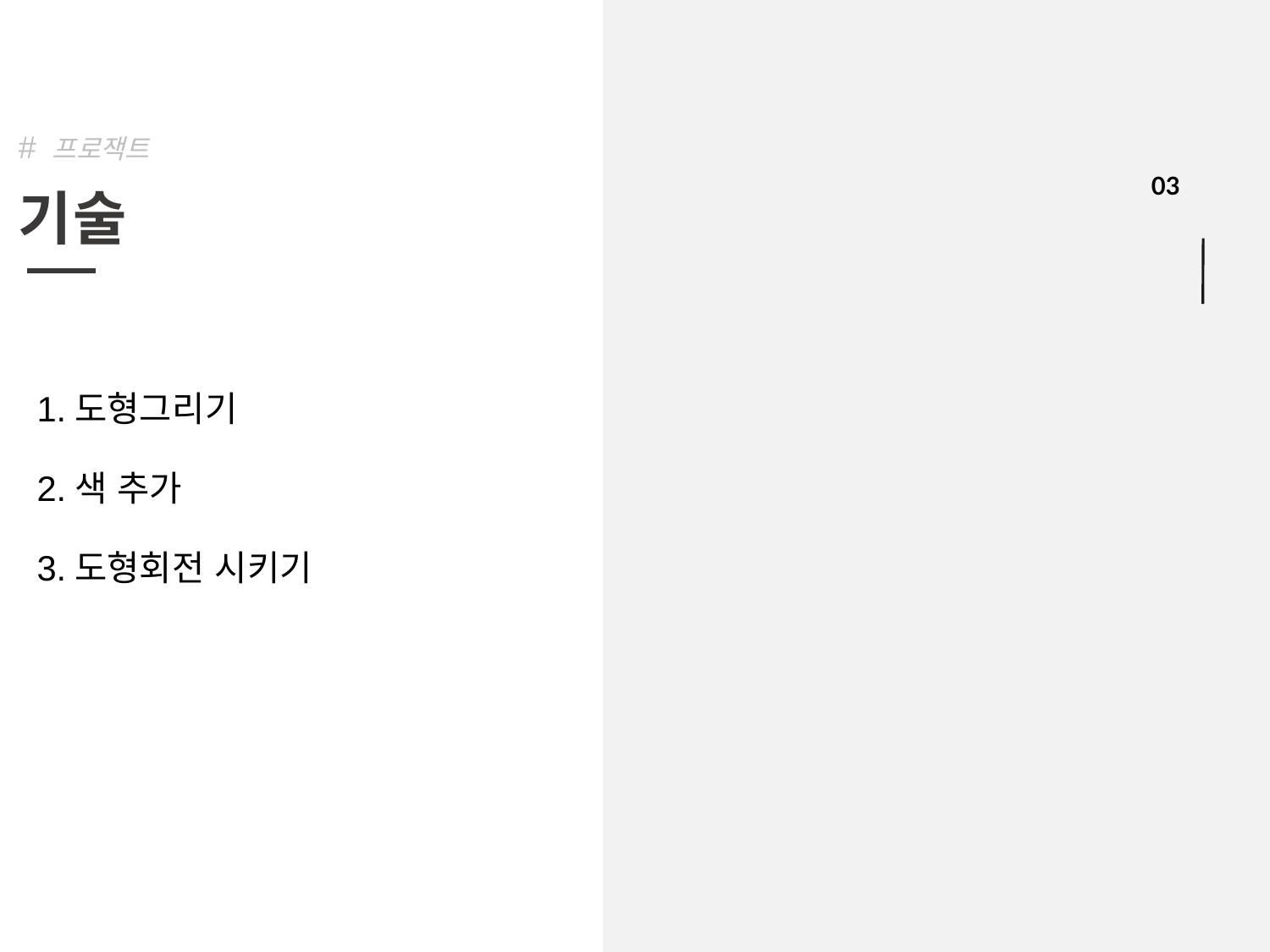

# 프로잭트
기술
1.도형그리기

2.색 추가

3.도형회전 시키기